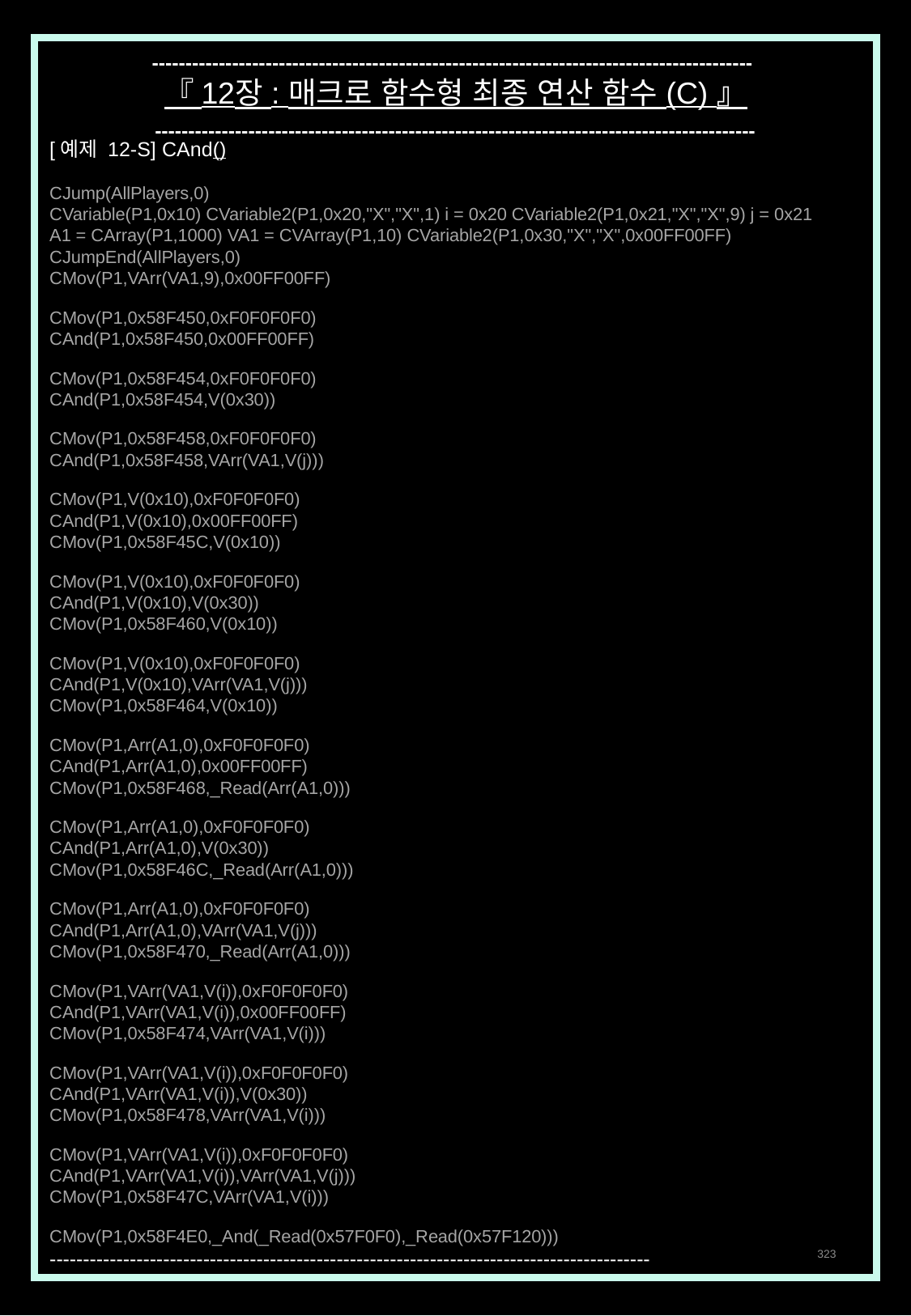

------------------------------------------------------------------------------------------
『 12장 : 매크로 함수형 최종 연산 함수 (C) 』
------------------------------------------------------------------------------------------
[예제 12-S] CAnd()

CJump(AllPlayers,0)
CVariable(P1,0x10) CVariable2(P1,0x20,"X","X",1) i = 0x20 CVariable2(P1,0x21,"X","X",9) j = 0x21
A1 = CArray(P1,1000) VA1 = CVArray(P1,10) CVariable2(P1,0x30,"X","X",0x00FF00FF)
CJumpEnd(AllPlayers,0)
CMov(P1,VArr(VA1,9),0x00FF00FF)

CMov(P1,0x58F450,0xF0F0F0F0)
CAnd(P1,0x58F450,0x00FF00FF)

CMov(P1,0x58F454,0xF0F0F0F0)
CAnd(P1,0x58F454,V(0x30))

CMov(P1,0x58F458,0xF0F0F0F0)
CAnd(P1,0x58F458,VArr(VA1,V(j)))

CMov(P1,V(0x10),0xF0F0F0F0)
CAnd(P1,V(0x10),0x00FF00FF)
CMov(P1,0x58F45C,V(0x10))

CMov(P1,V(0x10),0xF0F0F0F0)
CAnd(P1,V(0x10),V(0x30))
CMov(P1,0x58F460,V(0x10))

CMov(P1,V(0x10),0xF0F0F0F0)
CAnd(P1,V(0x10),VArr(VA1,V(j)))
CMov(P1,0x58F464,V(0x10))

CMov(P1,Arr(A1,0),0xF0F0F0F0)
CAnd(P1,Arr(A1,0),0x00FF00FF)
CMov(P1,0x58F468,_Read(Arr(A1,0)))

CMov(P1,Arr(A1,0),0xF0F0F0F0)
CAnd(P1,Arr(A1,0),V(0x30))
CMov(P1,0x58F46C,_Read(Arr(A1,0)))

CMov(P1,Arr(A1,0),0xF0F0F0F0)
CAnd(P1,Arr(A1,0),VArr(VA1,V(j)))
CMov(P1,0x58F470,_Read(Arr(A1,0)))

CMov(P1,VArr(VA1,V(i)),0xF0F0F0F0)
CAnd(P1,VArr(VA1,V(i)),0x00FF00FF)
CMov(P1,0x58F474,VArr(VA1,V(i)))

CMov(P1,VArr(VA1,V(i)),0xF0F0F0F0)
CAnd(P1,VArr(VA1,V(i)),V(0x30))
CMov(P1,0x58F478,VArr(VA1,V(i)))

CMov(P1,VArr(VA1,V(i)),0xF0F0F0F0)
CAnd(P1,VArr(VA1,V(i)),VArr(VA1,V(j)))
CMov(P1,0x58F47C,VArr(VA1,V(i)))

CMov(P1,0x58F4E0,_And(_Read(0x57F0F0),_Read(0x57F120)))
------------------------------------------------------------------------------------------
323